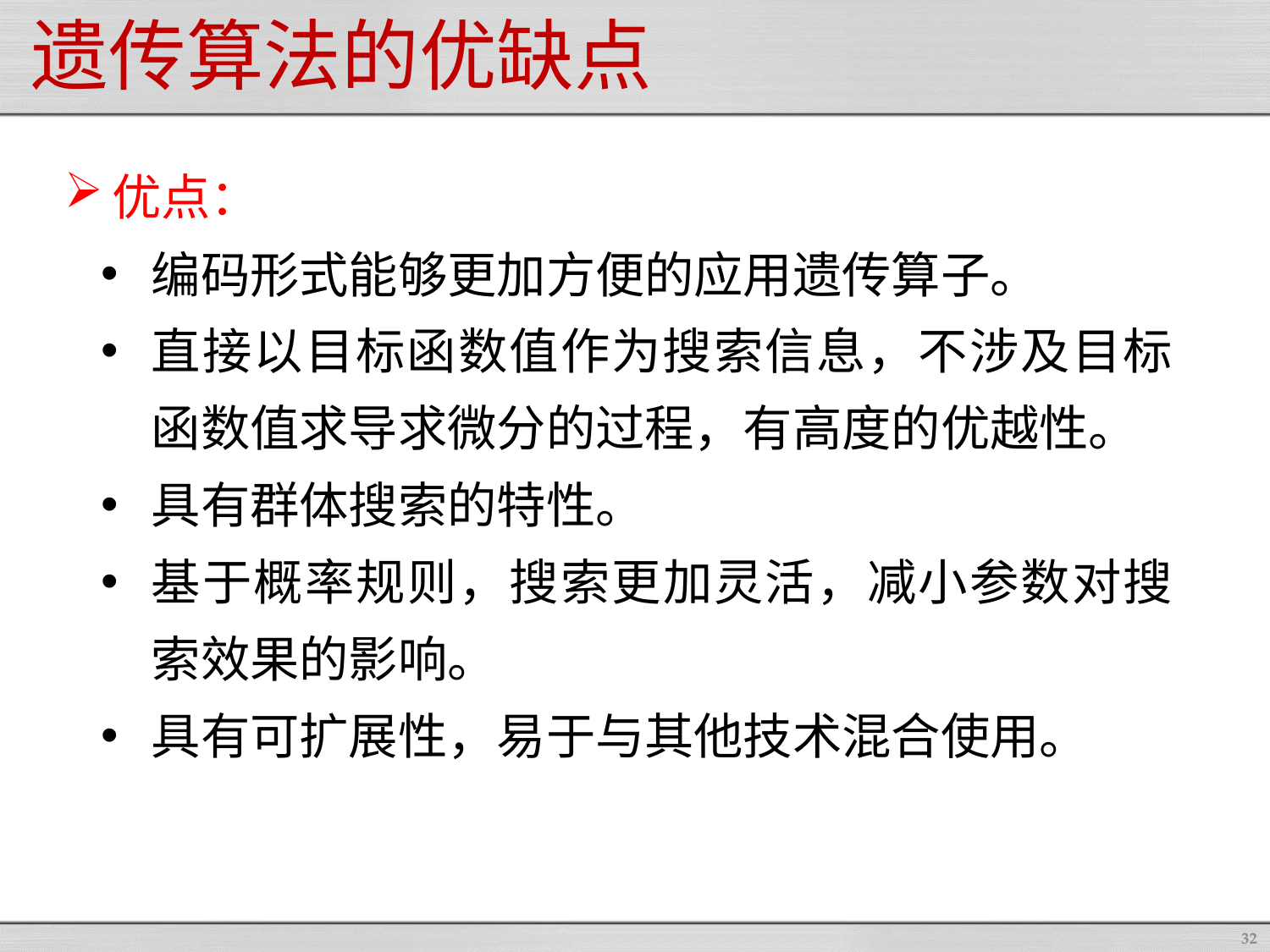

# 遗传算法的优缺点
优点：
编码形式能够更加方便的应用遗传算子。
直接以目标函数值作为搜索信息，不涉及目标函数值求导求微分的过程，有高度的优越性。
具有群体搜索的特性。
基于概率规则，搜索更加灵活，减小参数对搜索效果的影响。
具有可扩展性，易于与其他技术混合使用。
32